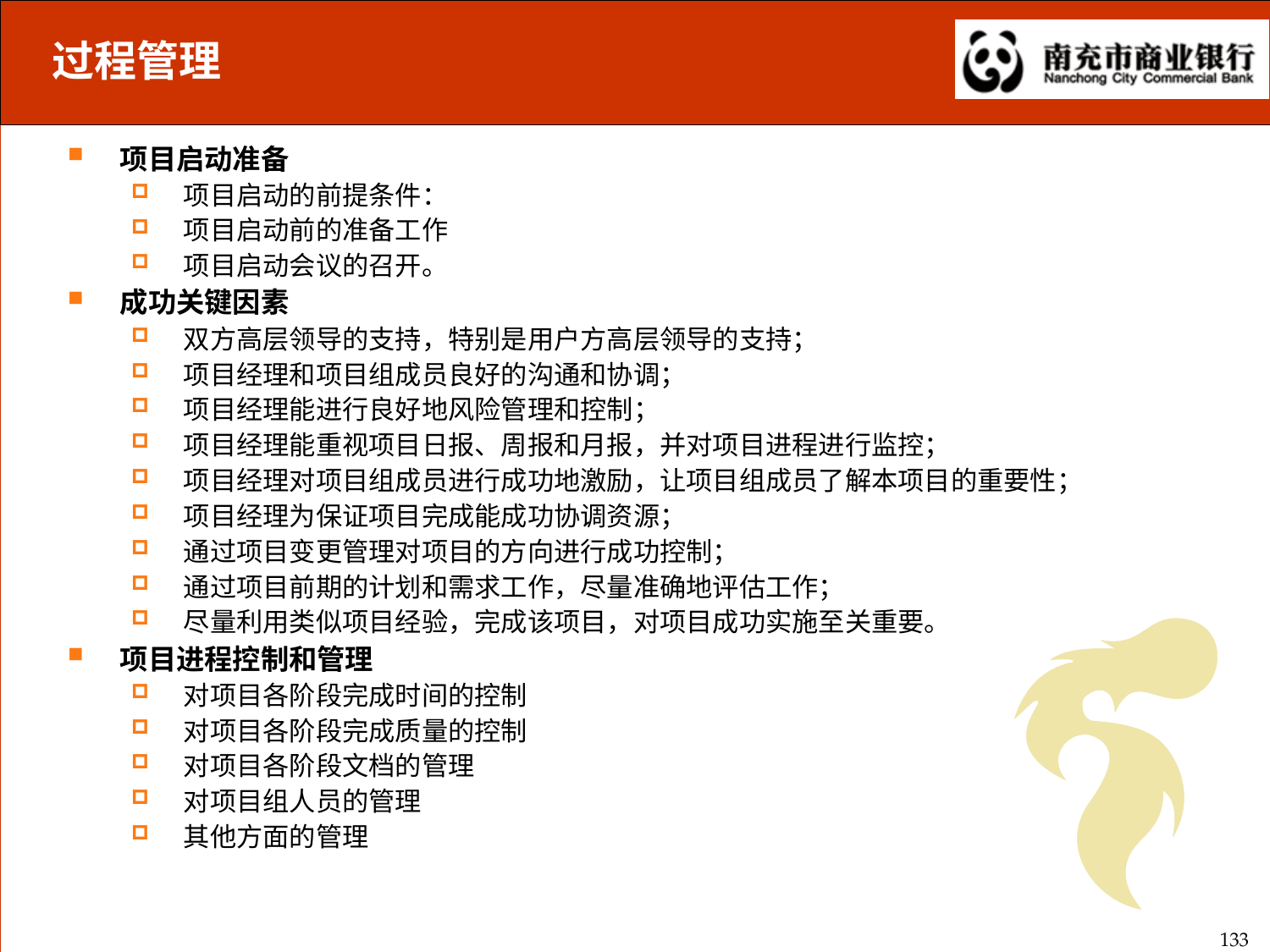

过程管理
项目启动准备
项目启动的前提条件：
项目启动前的准备工作
项目启动会议的召开。
成功关键因素
双方高层领导的支持，特别是用户方高层领导的支持；
项目经理和项目组成员良好的沟通和协调；
项目经理能进行良好地风险管理和控制；
项目经理能重视项目日报、周报和月报，并对项目进程进行监控；
项目经理对项目组成员进行成功地激励，让项目组成员了解本项目的重要性；
项目经理为保证项目完成能成功协调资源；
通过项目变更管理对项目的方向进行成功控制；
通过项目前期的计划和需求工作，尽量准确地评估工作；
尽量利用类似项目经验，完成该项目，对项目成功实施至关重要。
项目进程控制和管理
对项目各阶段完成时间的控制
对项目各阶段完成质量的控制
对项目各阶段文档的管理
对项目组人员的管理
其他方面的管理
133
133